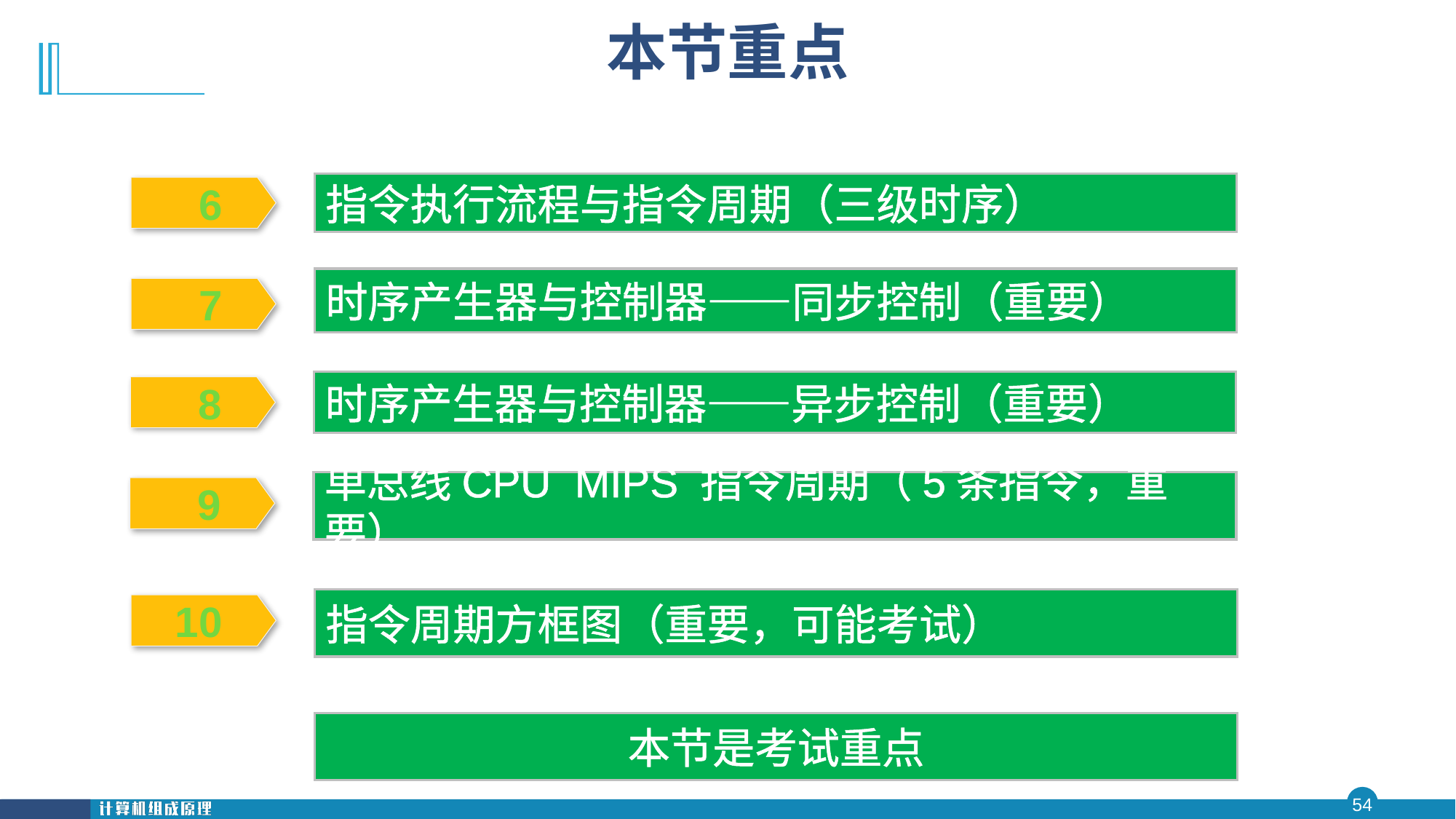

# 本节重点
指令执行流程与指令周期（三级时序）
  6
时序产生器与控制器——同步控制（重要）
  7
时序产生器与控制器——异步控制（重要）
  8
单总线CPU  MIPS 指令周期（5条指令，重要）
  9
指令周期方框图（重要，可能考试）
10
本节是考试重点